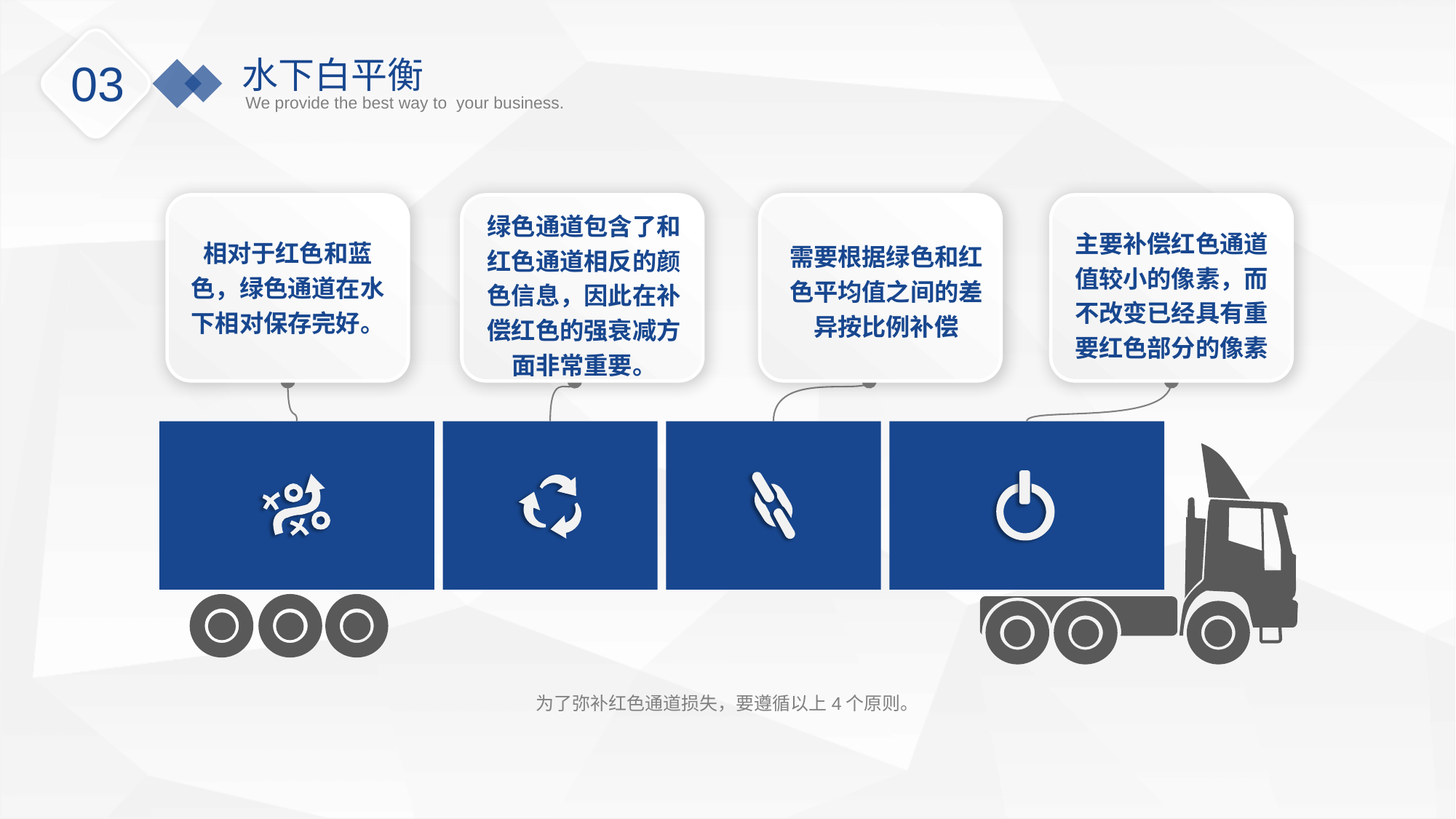

水下白平衡
We provide the best way to  your business.
03

绿色通道包含了和红色通道相反的颜色信息，因此在补偿红色的强衰减方面非常重要。
主要补偿红色通道值较小的像素，而不改变已经具有重要红色部分的像素
相对于红色和蓝色，绿色通道在水下相对保存完好。
需要根据绿色和红色平均值之间的差异按比例补偿

为了弥补红色通道损失，要遵循以上4个原则。